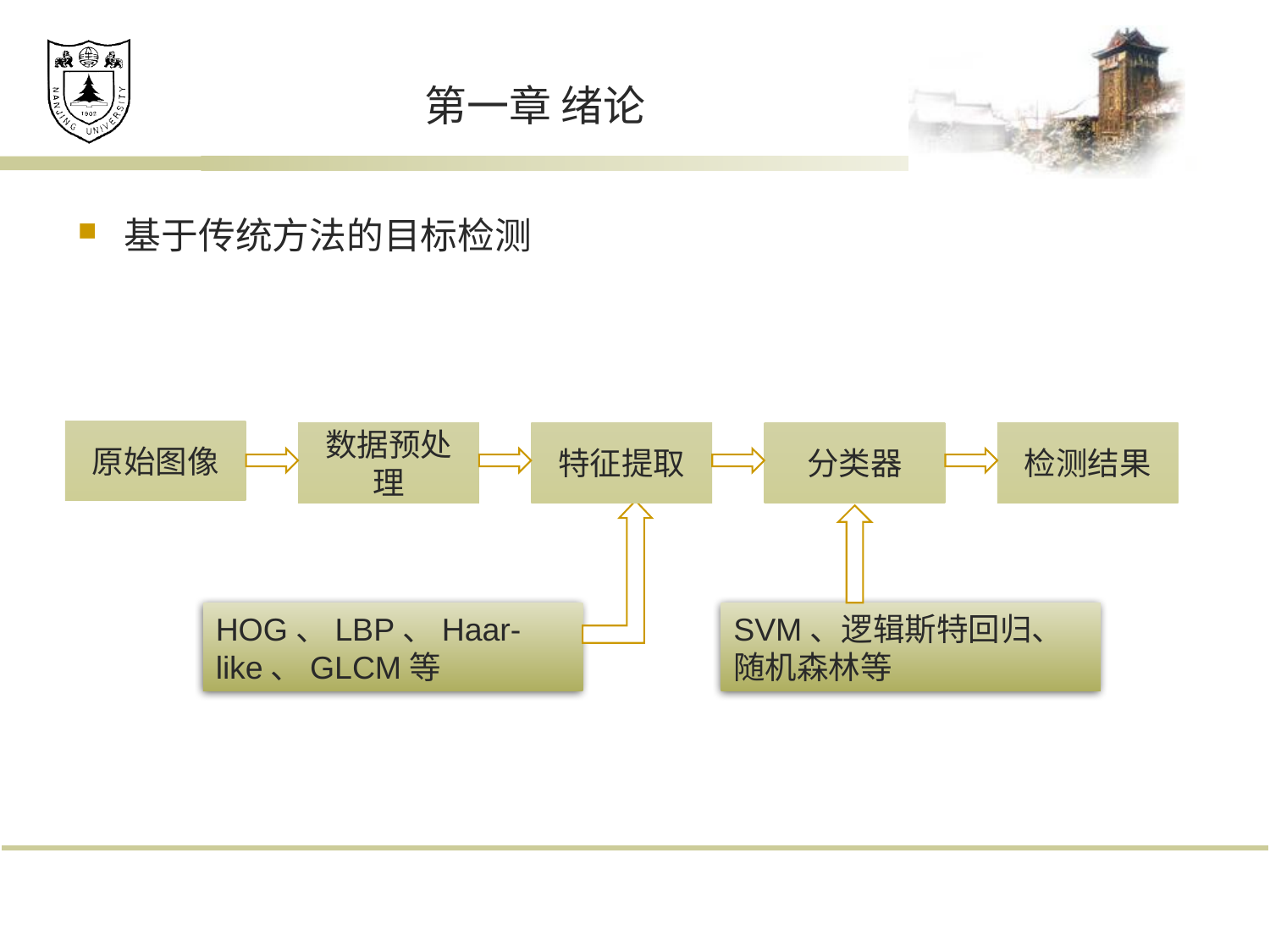

# 第一章 绪论
基于传统方法的目标检测

原始图像
数据预处理
特征提取
分类器
检测结果

HOG、LBP、Haar-like、GLCM等
SVM、逻辑斯特回归、随机森林等